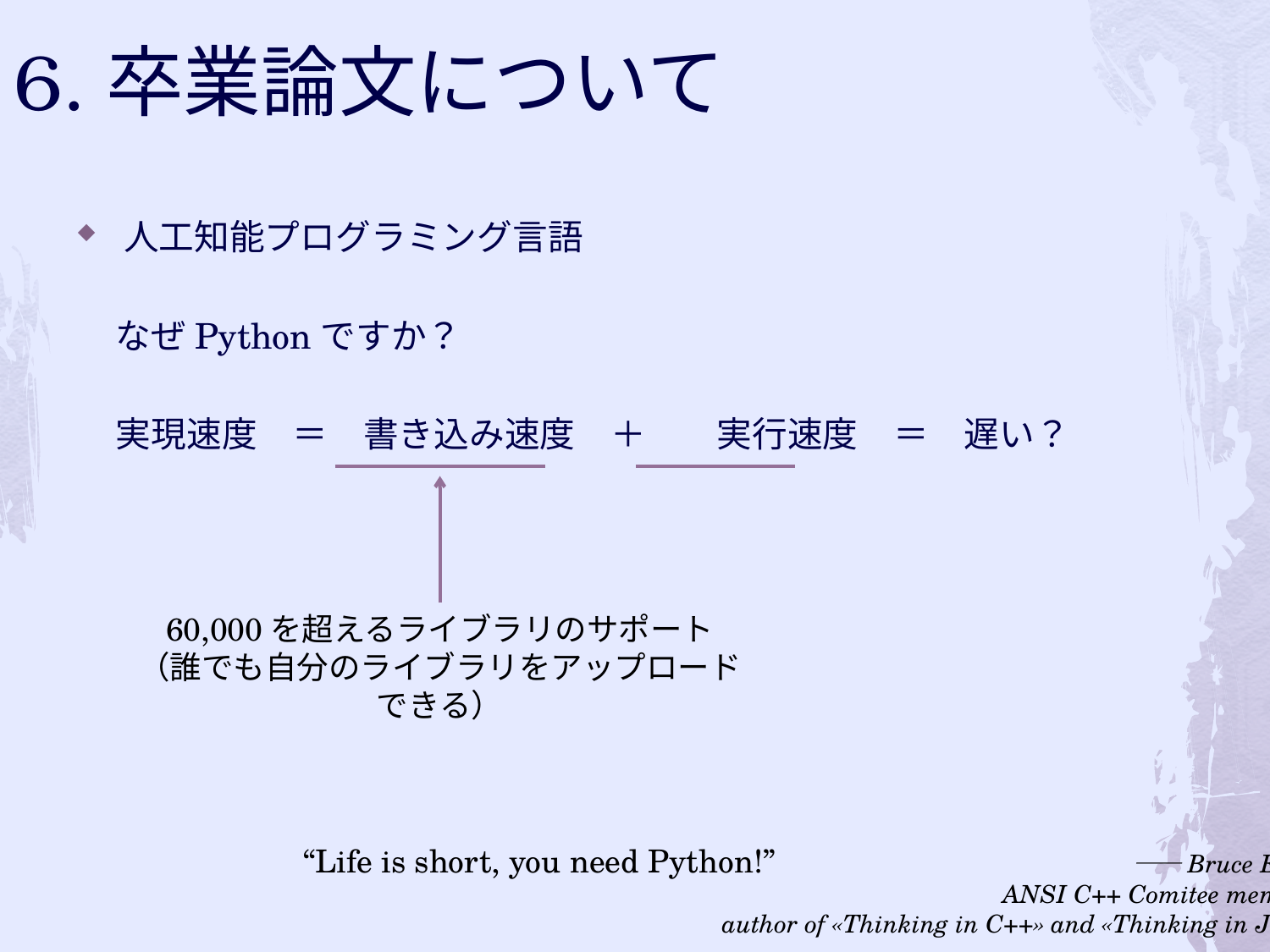

6.卒業論文について
人工知能プログラミング言語

    なぜPythonですか？

    実現速度　＝　書き込み速度　＋　　実行速度　＝　遅い？

60,000を超えるライブラリのサポート
（誰でも自分のライブラリをアップロードできる）
“Life is short, you need Python!”　　　　　　　　　　　――Bruce Eckel
ANSI C++ Comitee member,
author of «Thinking in C++» and «Thinking in Java»